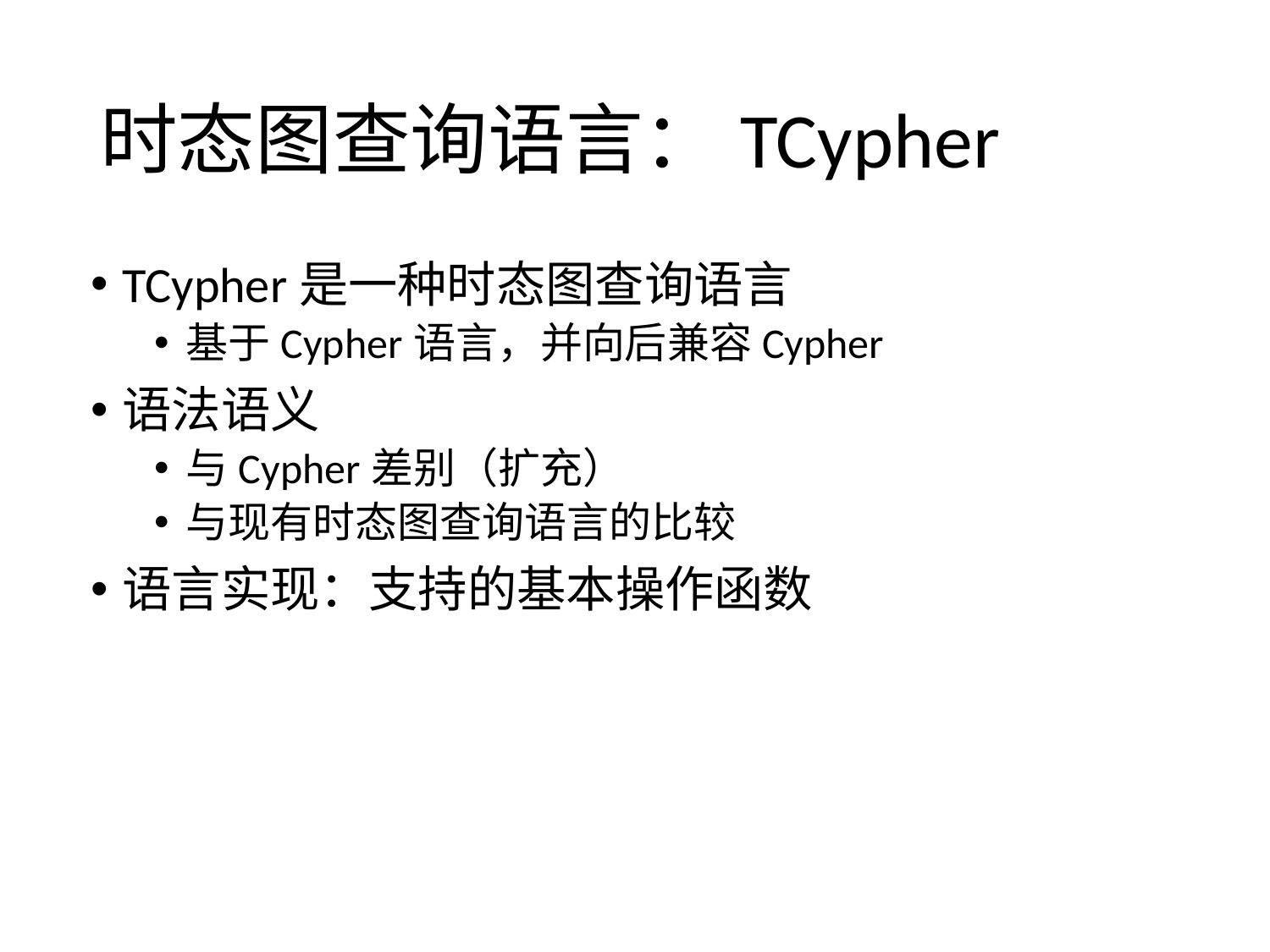

# 时态图查询语言：TCypher
TCypher是一种时态图查询语言
基于Cypher语言，并向后兼容Cypher
语法语义
与Cypher差别（扩充）
与现有时态图查询语言的比较
语言实现：支持的基本操作函数